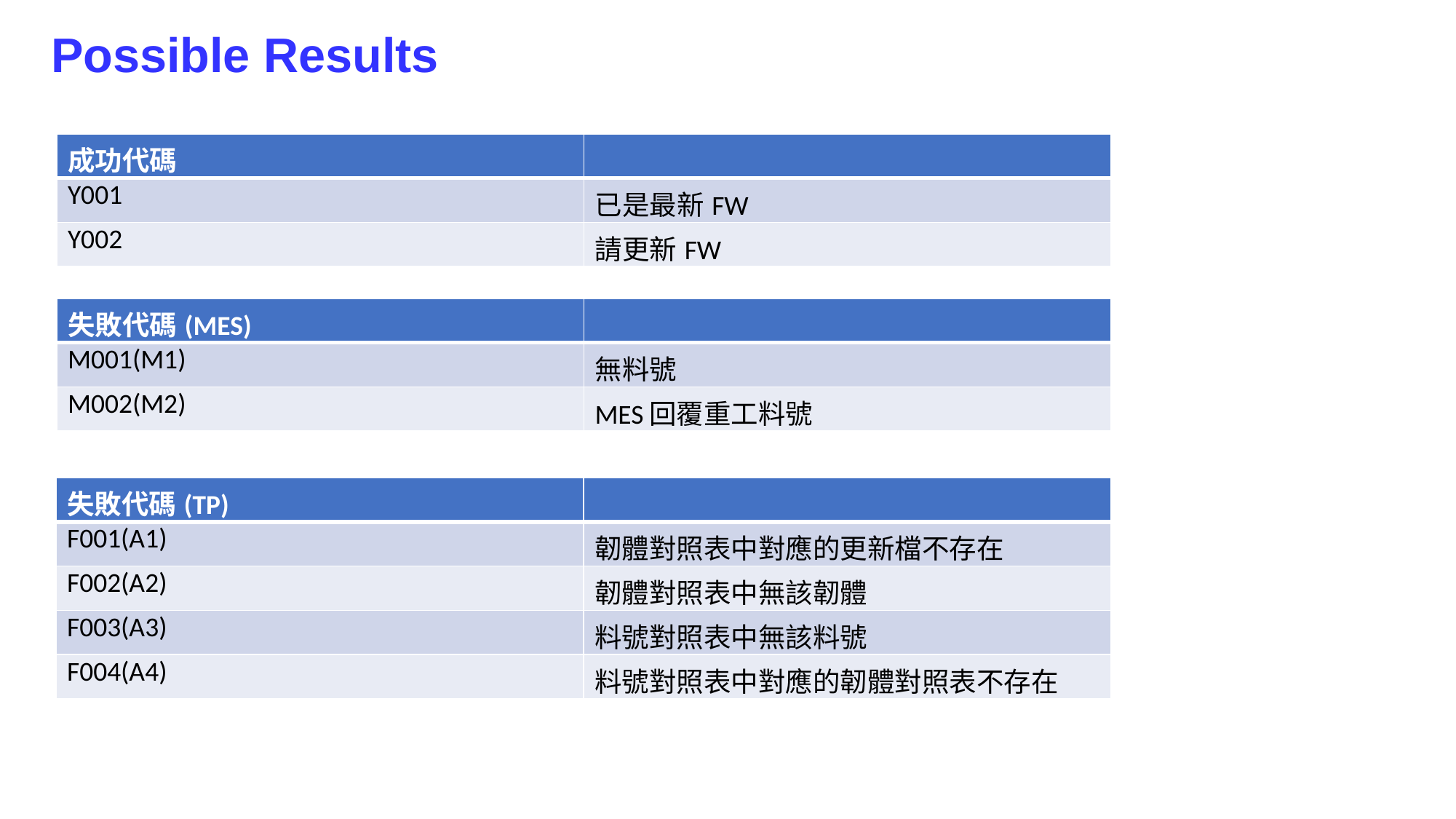

Possible Results

| 成功代碼 |  |
| --- | --- |
| Y001 | 已是最新FW |
| Y002 | 請更新FW |

| 失敗代碼(MES) |  |
| --- | --- |
| M001(M1) | 無料號 |
| M002(M2) | MES回覆重工料號 |
| 失敗代碼(TP) |  |
| --- | --- |
| F001(A1) | 韌體對照表中對應的更新檔不存在 |
| F002(A2) | 韌體對照表中無該韌體 |
| F003(A3) | 料號對照表中無該料號 |
| F004(A4) | 料號對照表中對應的韌體對照表不存在 |